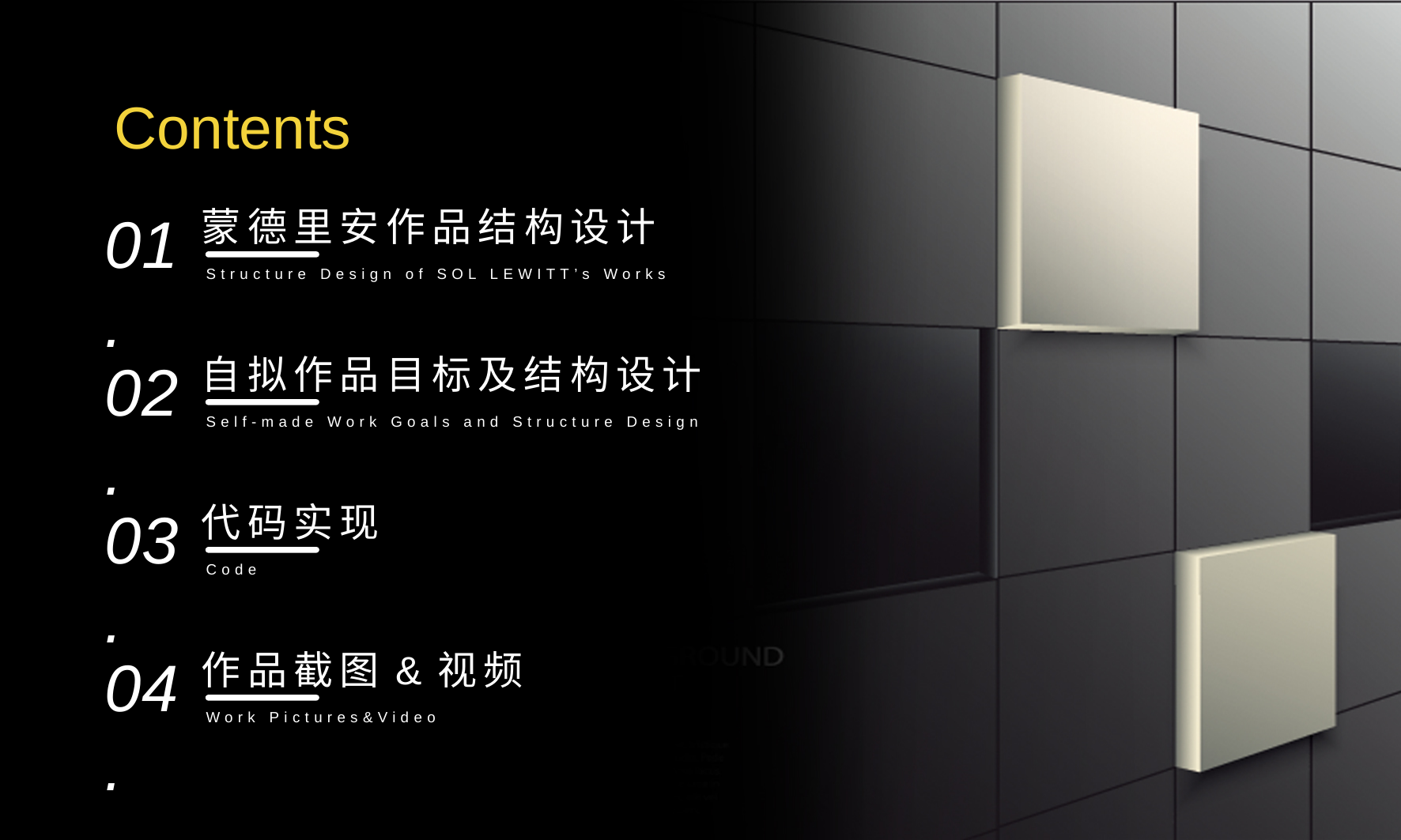

行业PPT模板http://www.1ppt.com/hangye/
Contents
蒙德里安作品结构设计
Structure Design of SOL LEWITT’s Works

01.
自拟作品目标及结构设计
Self-made Work Goals and Structure Design

02.
代码实现
Code

03.
作品截图&视频
Work Pictures&Video

04.